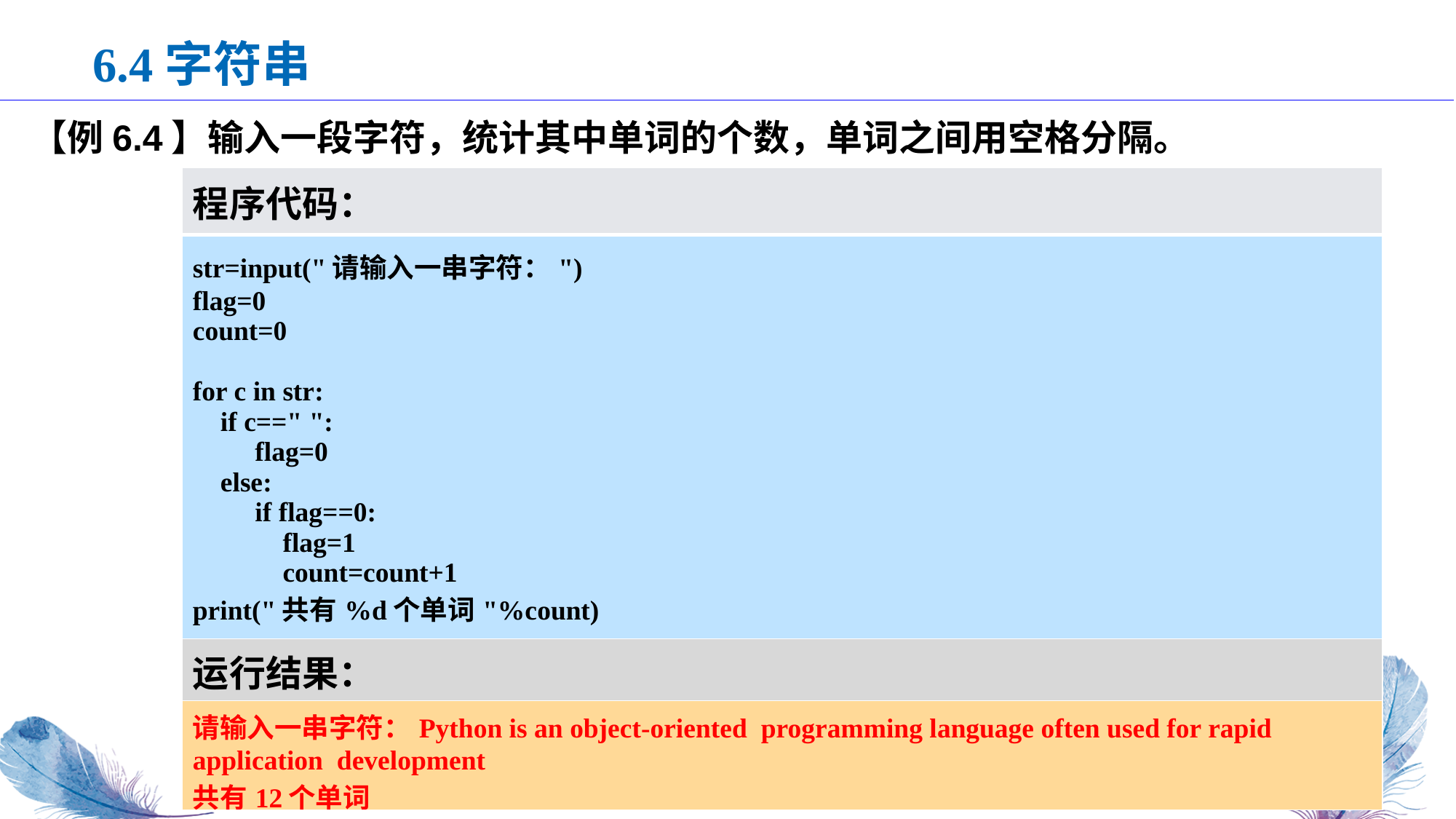

6.4字符串
【例6.4】输入一段字符，统计其中单词的个数，单词之间用空格分隔。
| 程序代码： |
| --- |
| str=input("请输入一串字符：") flag=0 count=0 for c in str: if c==" ": flag=0 else: if flag==0: flag=1 count=count+1 print("共有%d个单词"%count) |
| 运行结果： |
| 请输入一串字符：Python is an object-oriented programming language often used for rapid application development 共有12个单词 |